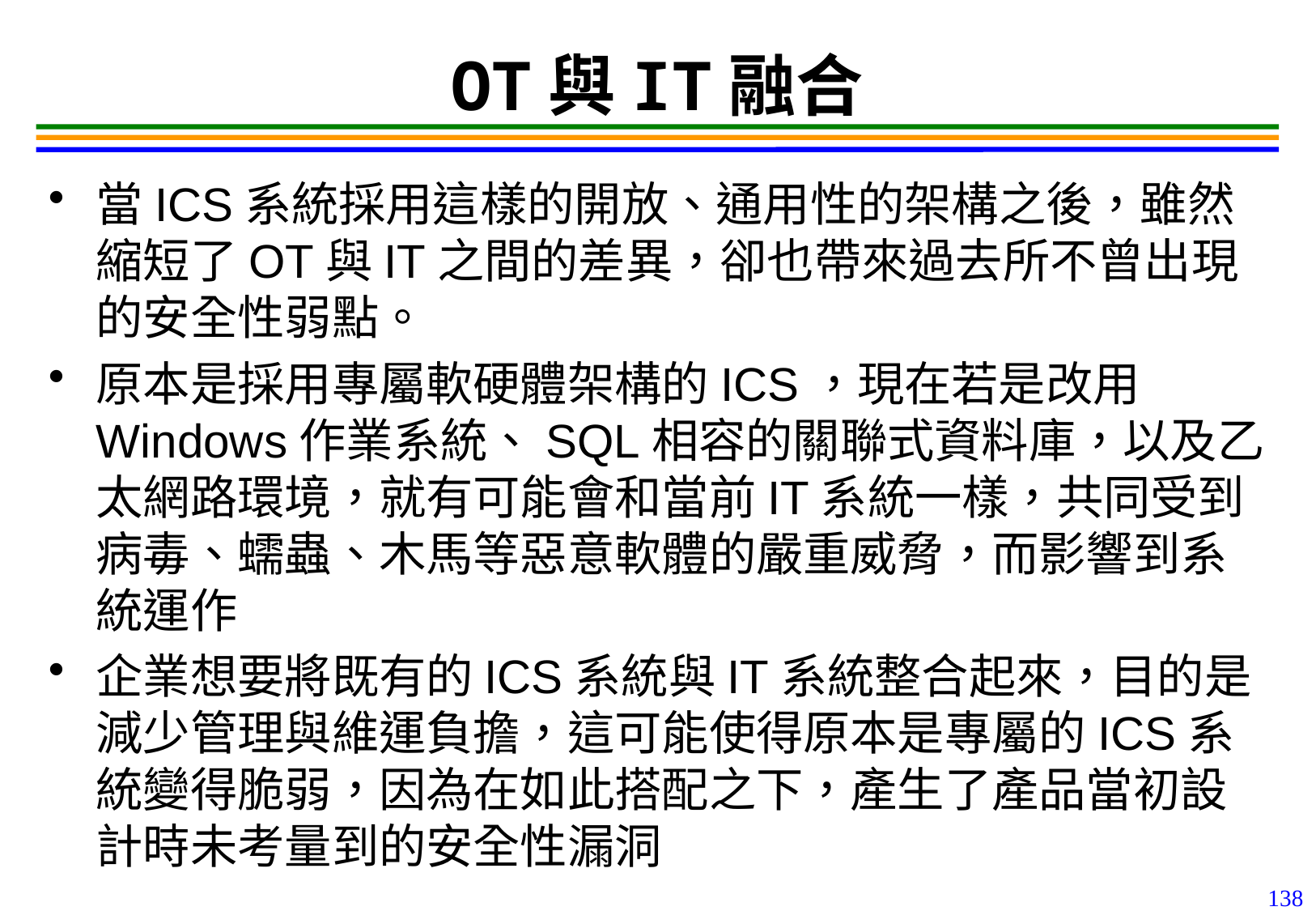

138
# OT與IT融合
當ICS系統採用這樣的開放、通用性的架構之後，雖然縮短了OT與IT之間的差異，卻也帶來過去所不曾出現的安全性弱點。
原本是採用專屬軟硬體架構的ICS，現在若是改用Windows作業系統、SQL相容的關聯式資料庫，以及乙太網路環境，就有可能會和當前IT系統一樣，共同受到病毒、蠕蟲、木馬等惡意軟體的嚴重威脅，而影響到系統運作
企業想要將既有的ICS系統與IT系統整合起來，目的是減少管理與維運負擔，這可能使得原本是專屬的ICS系統變得脆弱，因為在如此搭配之下，產生了產品當初設計時未考量到的安全性漏洞